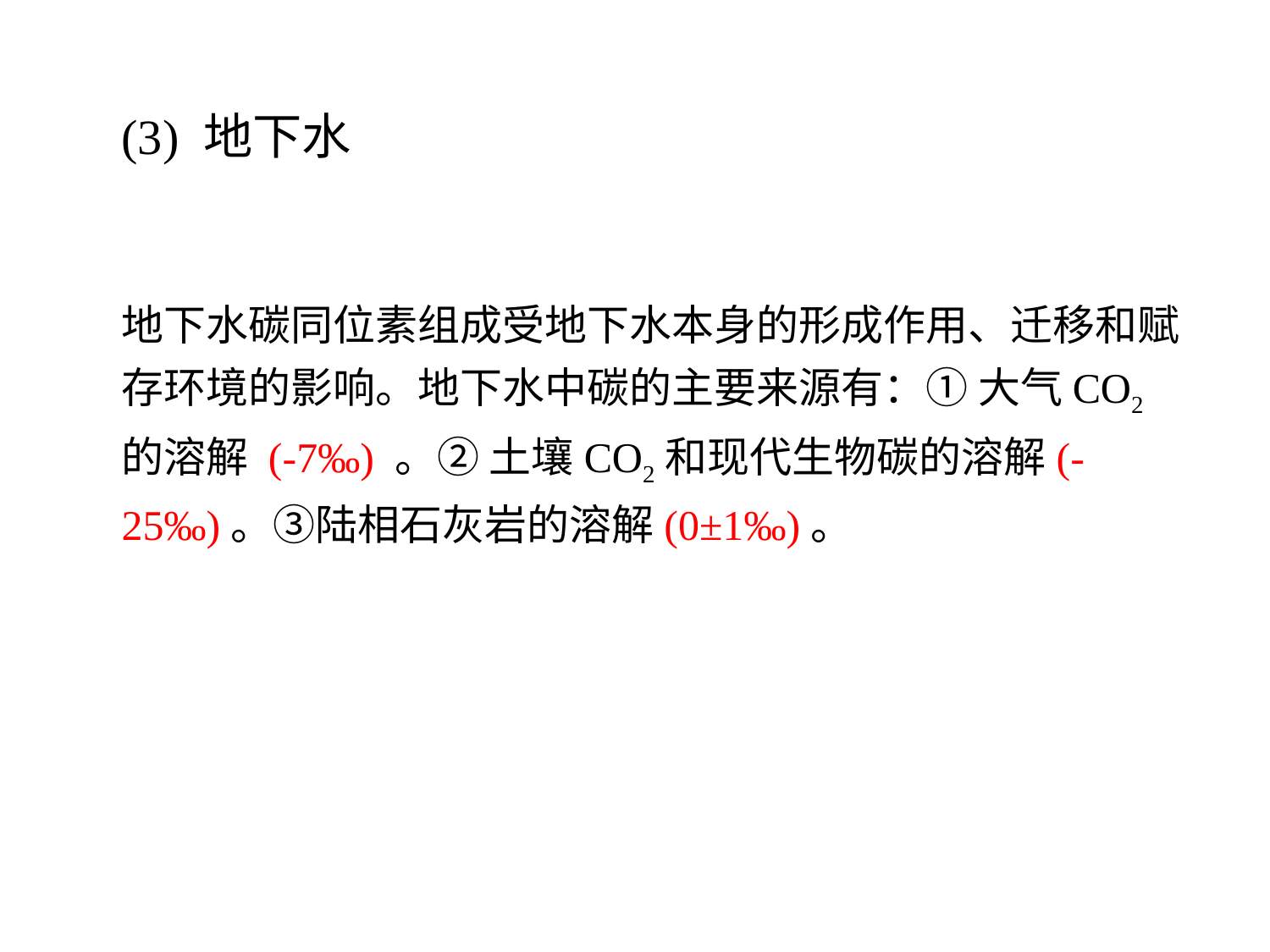

(3) 地下水
地下水碳同位素组成受地下水本身的形成作用、迁移和赋存环境的影响。地下水中碳的主要来源有：① 大气CO2的溶解 (-7‰) 。② 土壤CO2和现代生物碳的溶解(-25‰)。③陆相石灰岩的溶解(0±1‰)。